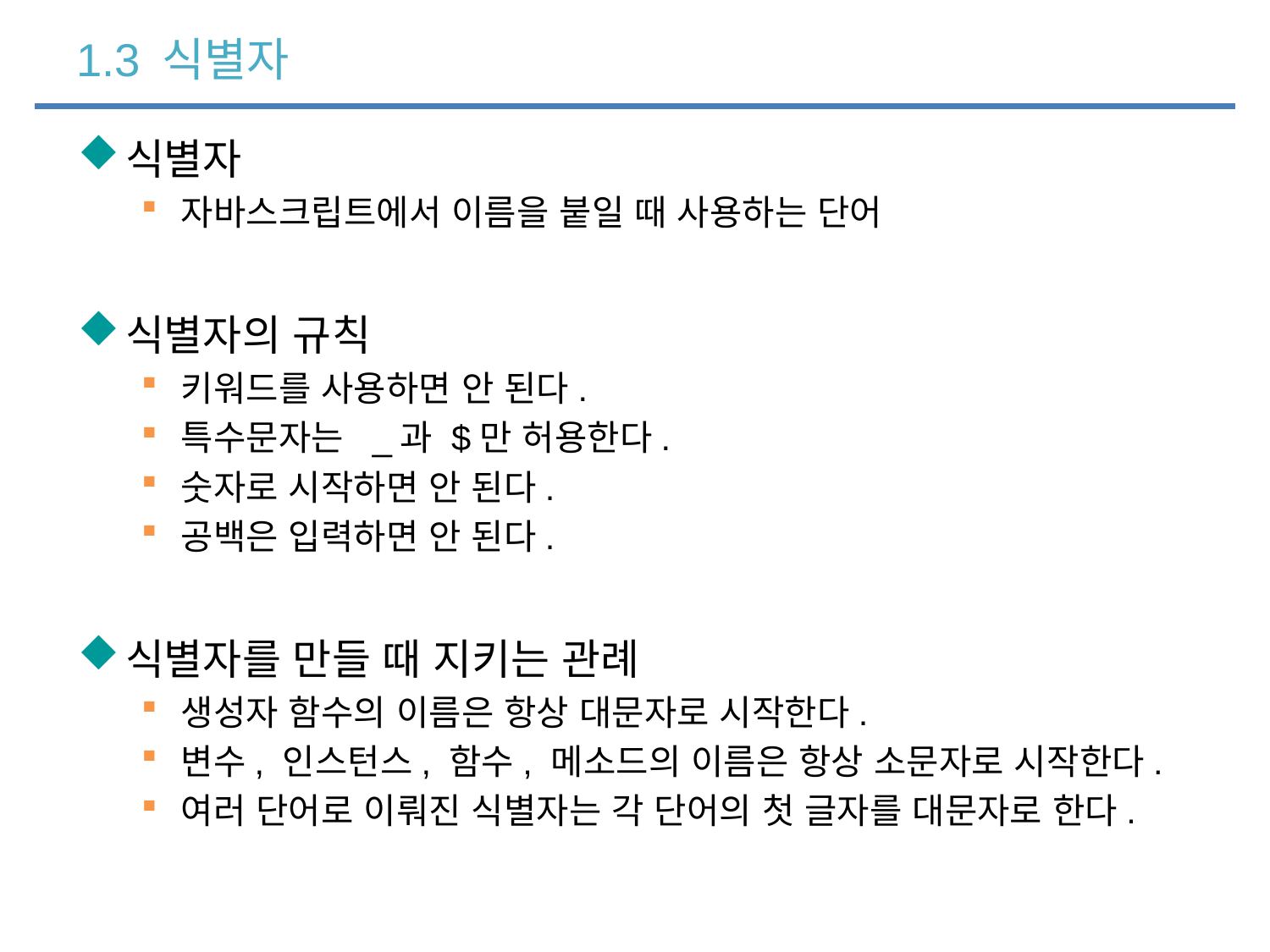

# 1.3 식별자
식별자
자바스크립트에서 이름을 붙일 때 사용하는 단어

식별자의 규칙
키워드를 사용하면 안 된다.
특수문자는  _과 $만 허용한다.
숫자로 시작하면 안 된다.
공백은 입력하면 안 된다.

식별자를 만들 때 지키는 관례
생성자 함수의 이름은 항상 대문자로 시작한다.
변수, 인스턴스, 함수, 메소드의 이름은 항상 소문자로 시작한다.
여러 단어로 이뤄진 식별자는 각 단어의 첫 글자를 대문자로 한다.